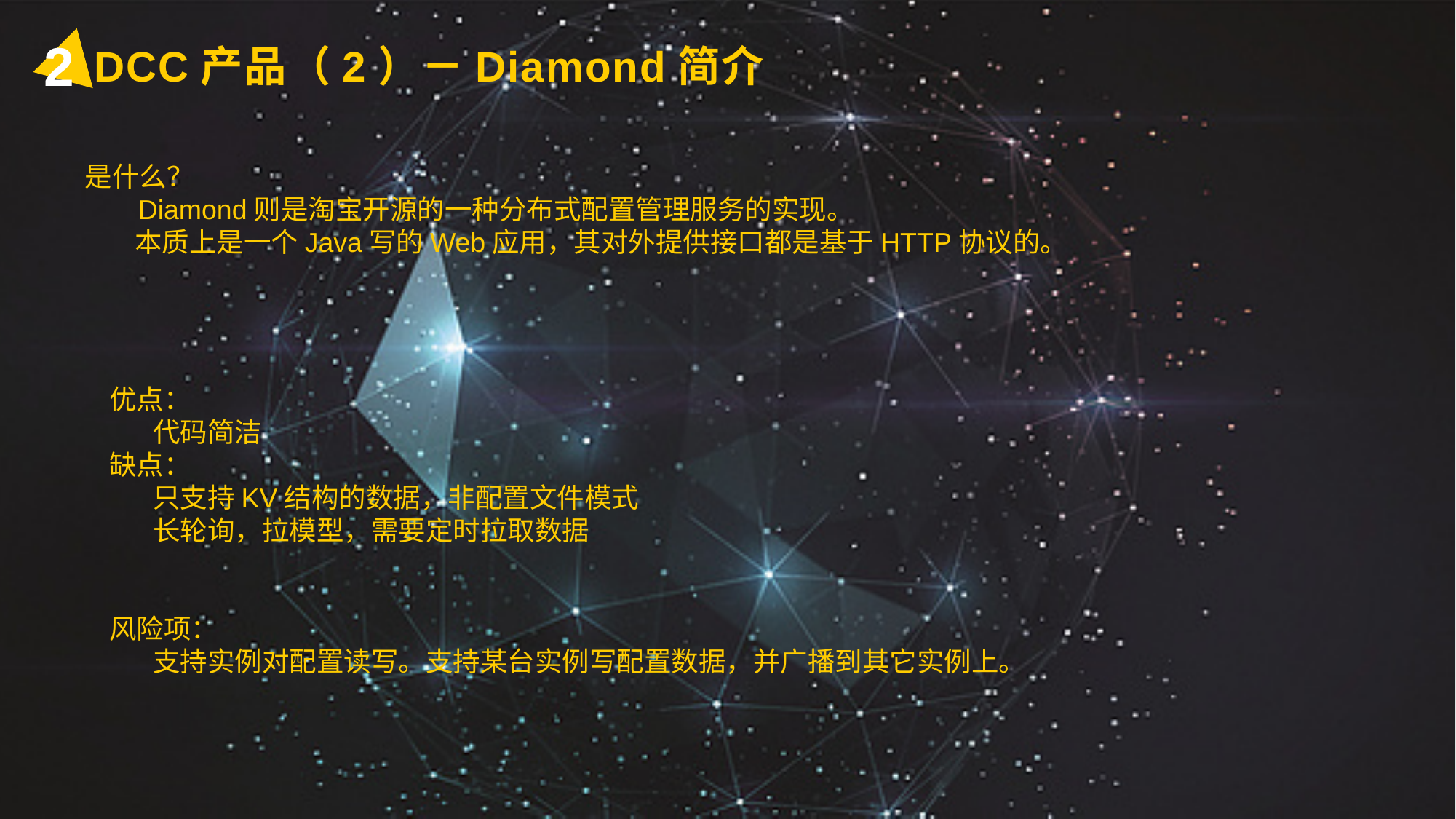

2
DCC产品（2）－Diamond简介

是什么？
       Diamond则是淘宝开源的一种分布式配置管理服务的实现。
       本质上是一个Java写的Web应用，其对外提供接口都是基于HTTP协议的。
优点：
      代码简洁
缺点：
      只支持KV结构的数据，非配置文件模式
      长轮询，拉模型，需要定时拉取数据

风险项：
      支持实例对配置读写。支持某台实例写配置数据，并广播到其它实例上。